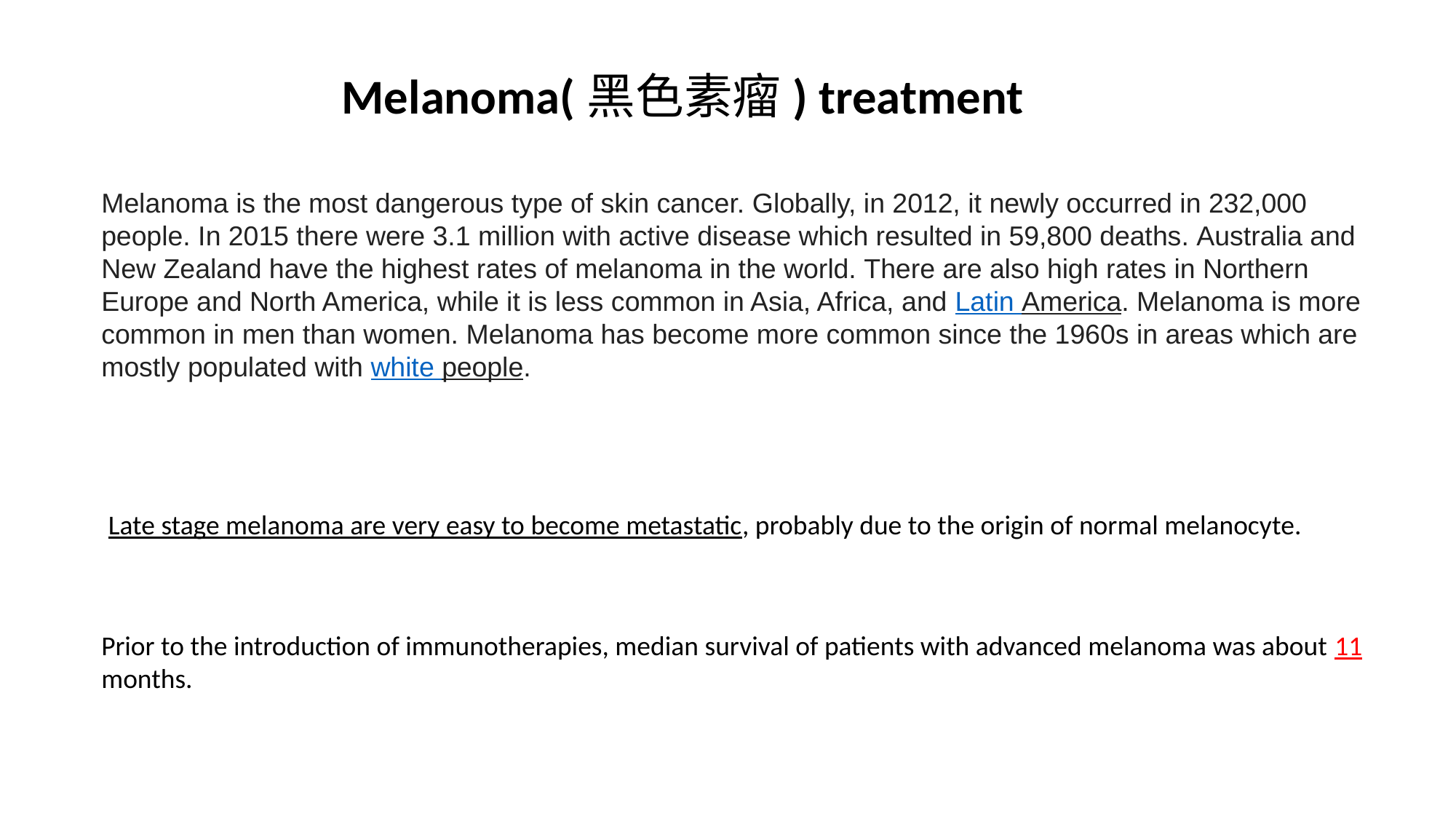

Melanoma(黑色素瘤) treatment
Melanoma is the most dangerous type of skin cancer. Globally, in 2012, it newly occurred in 232,000 people. In 2015 there were 3.1 million with active disease which resulted in 59,800 deaths. Australia and New Zealand have the highest rates of melanoma in the world. There are also high rates in Northern Europe and North America, while it is less common in Asia, Africa, and Latin America. Melanoma is more common in men than women. Melanoma has become more common since the 1960s in areas which are mostly populated with white people.
Late stage melanoma are very easy to become metastatic, probably due to the origin of normal melanocyte.
Prior to the introduction of immunotherapies, median survival of patients with advanced melanoma was about 11 months.